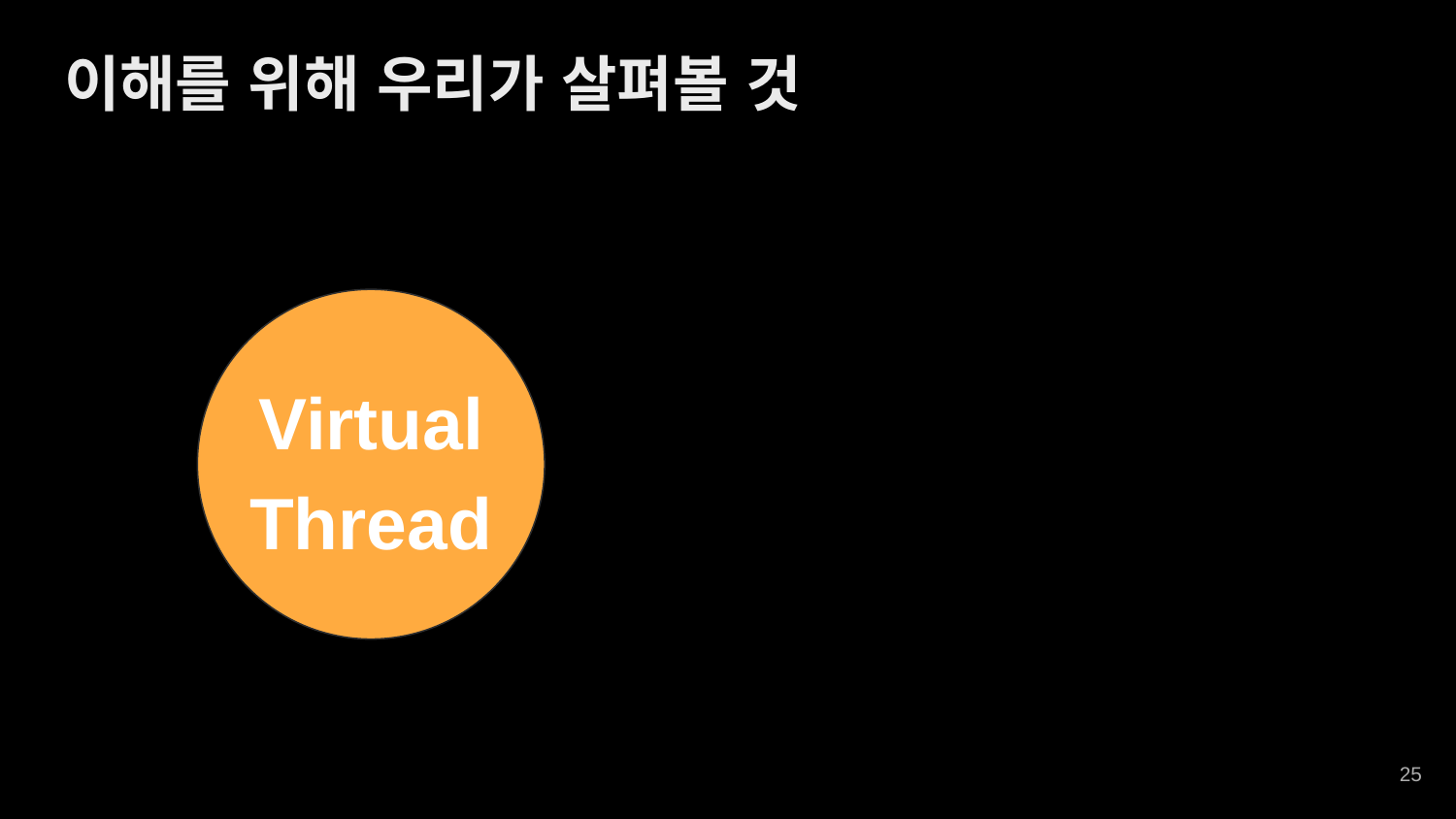

이해를 위해 우리가 살펴볼 것

Virtual
Thread
25